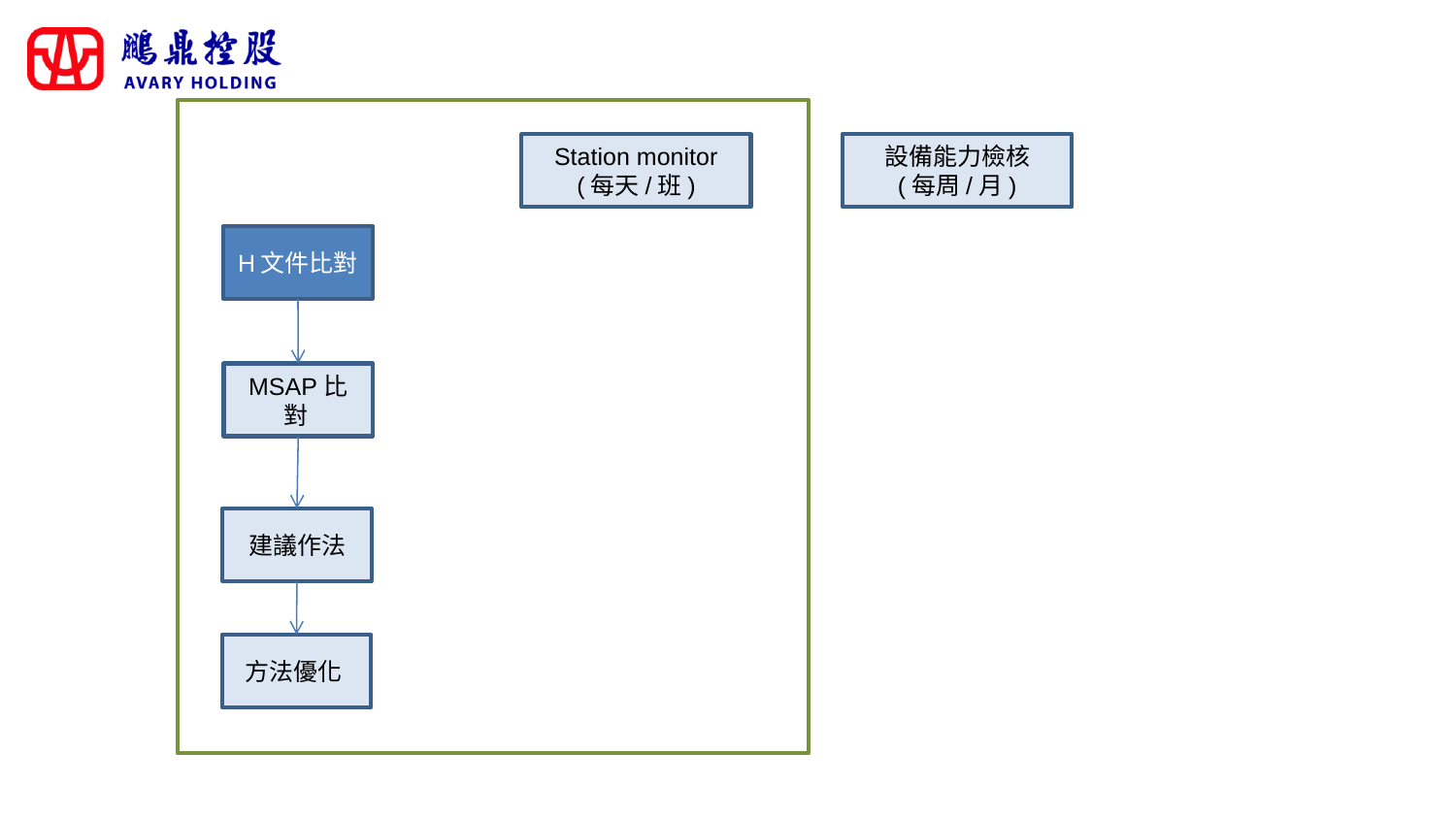

Station monitor
(每天/班)
設備能力檢核
(每周/月)
H文件比對
MSAP比對
建議作法
方法優化